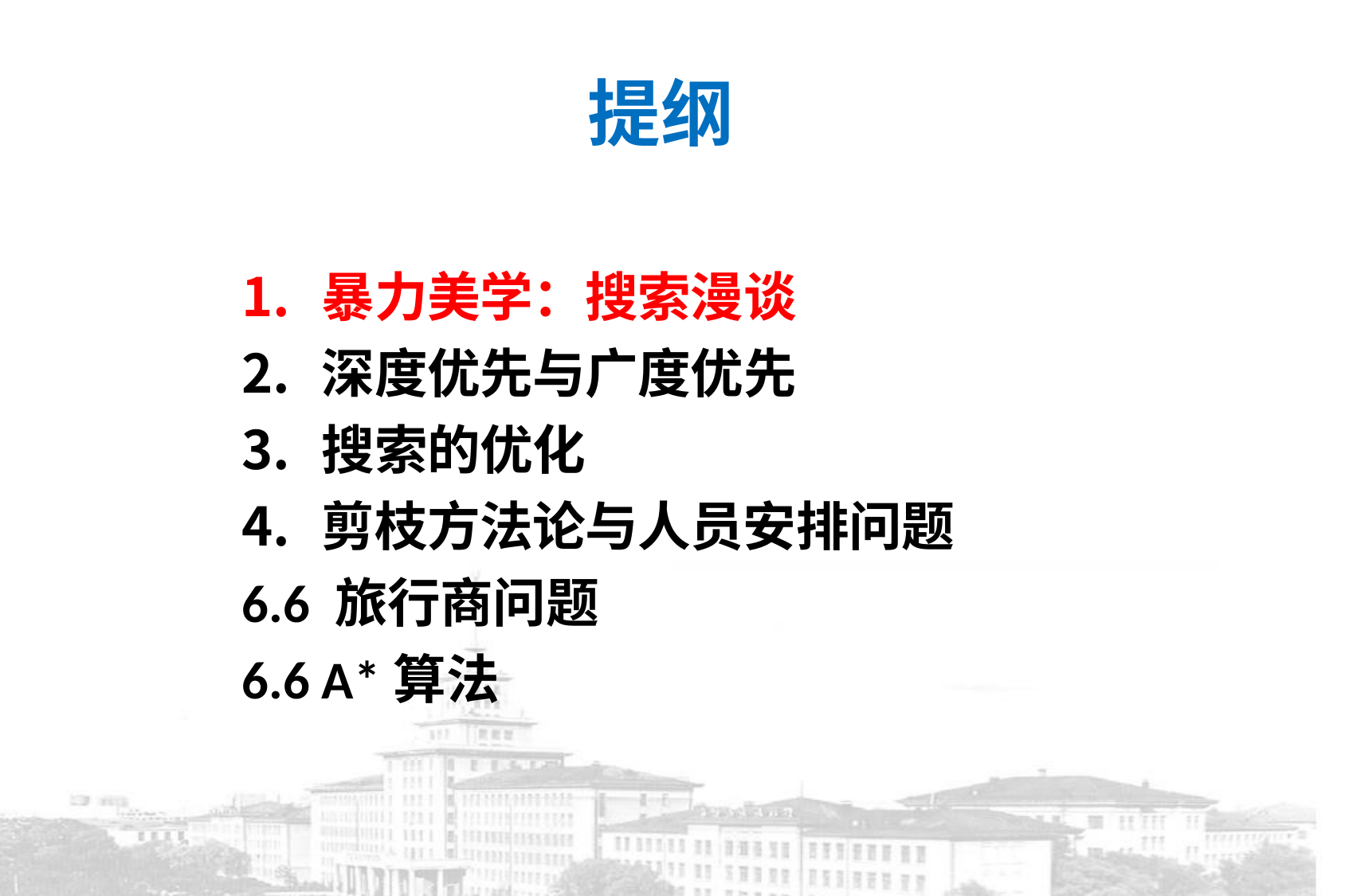

# 提纲
暴力美学：搜索漫谈
深度优先与广度优先
搜索的优化
剪枝方法论与人员安排问题
6.6 旅行商问题
6.6 A*算法